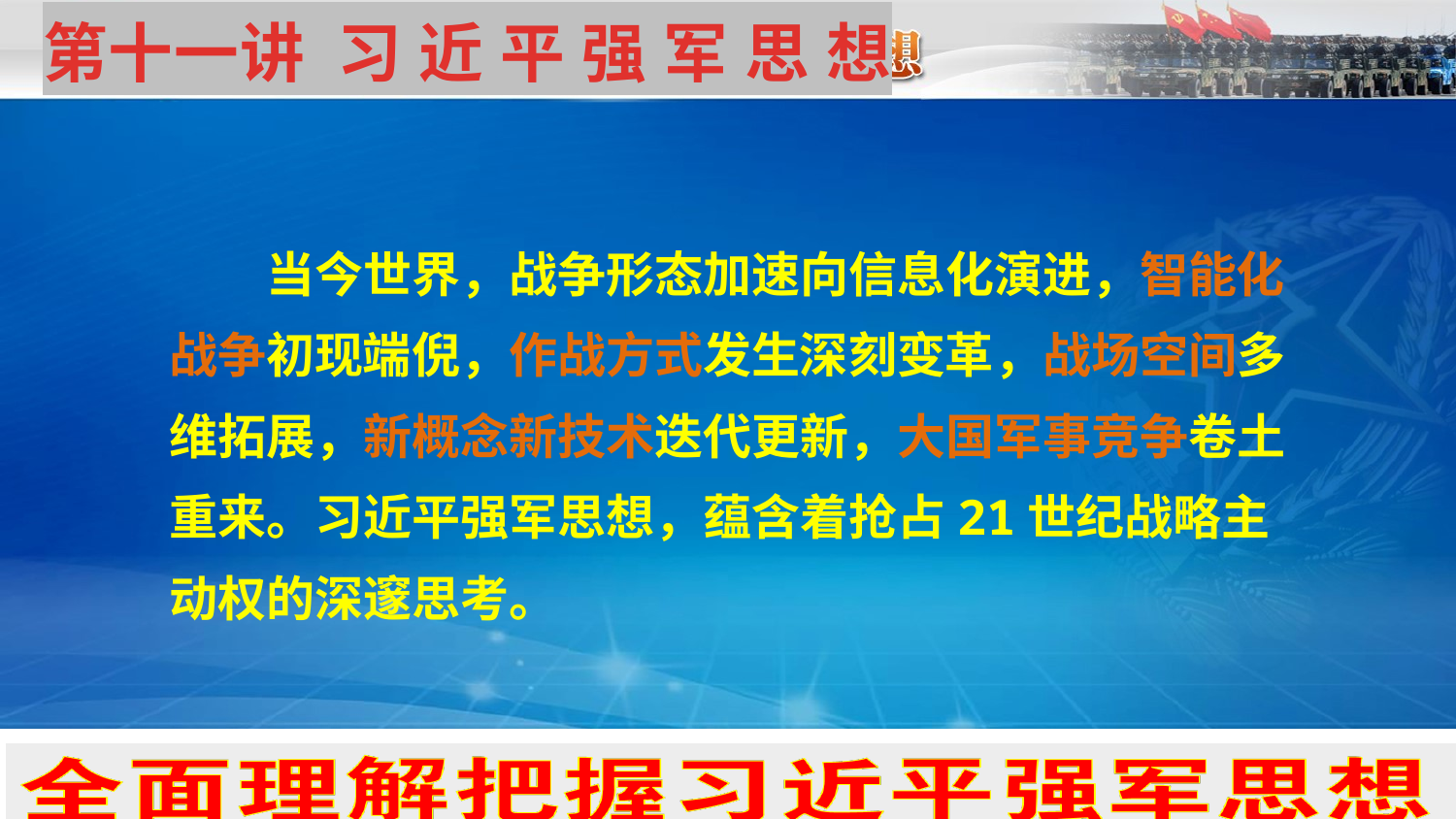

当今世界，战争形态加速向信息化演进，智能化战争初现端倪，作战方式发生深刻变革，战场空间多维拓展，新概念新技术迭代更新，大国军事竞争卷土重来。习近平强军思想，蕴含着抢占21世纪战略主动权的深邃思考。